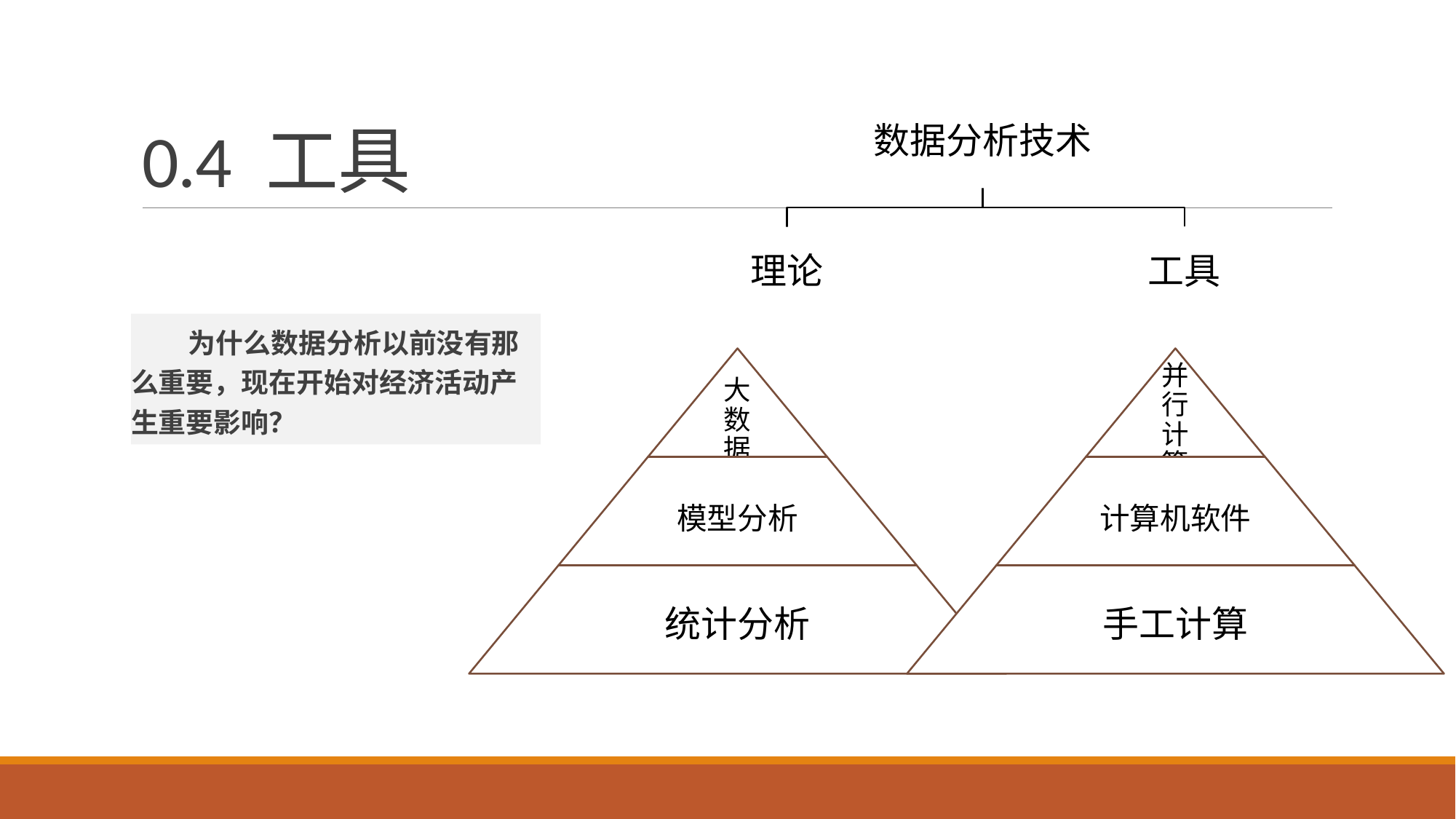

# 0.4 工具
数据分析技术
理论
工具
        为什么数据分析以前没有那么重要，现在开始对经济活动产生重要影响？
大数据
模型分析
统计分析
并行计算
计算机软件
手工计算